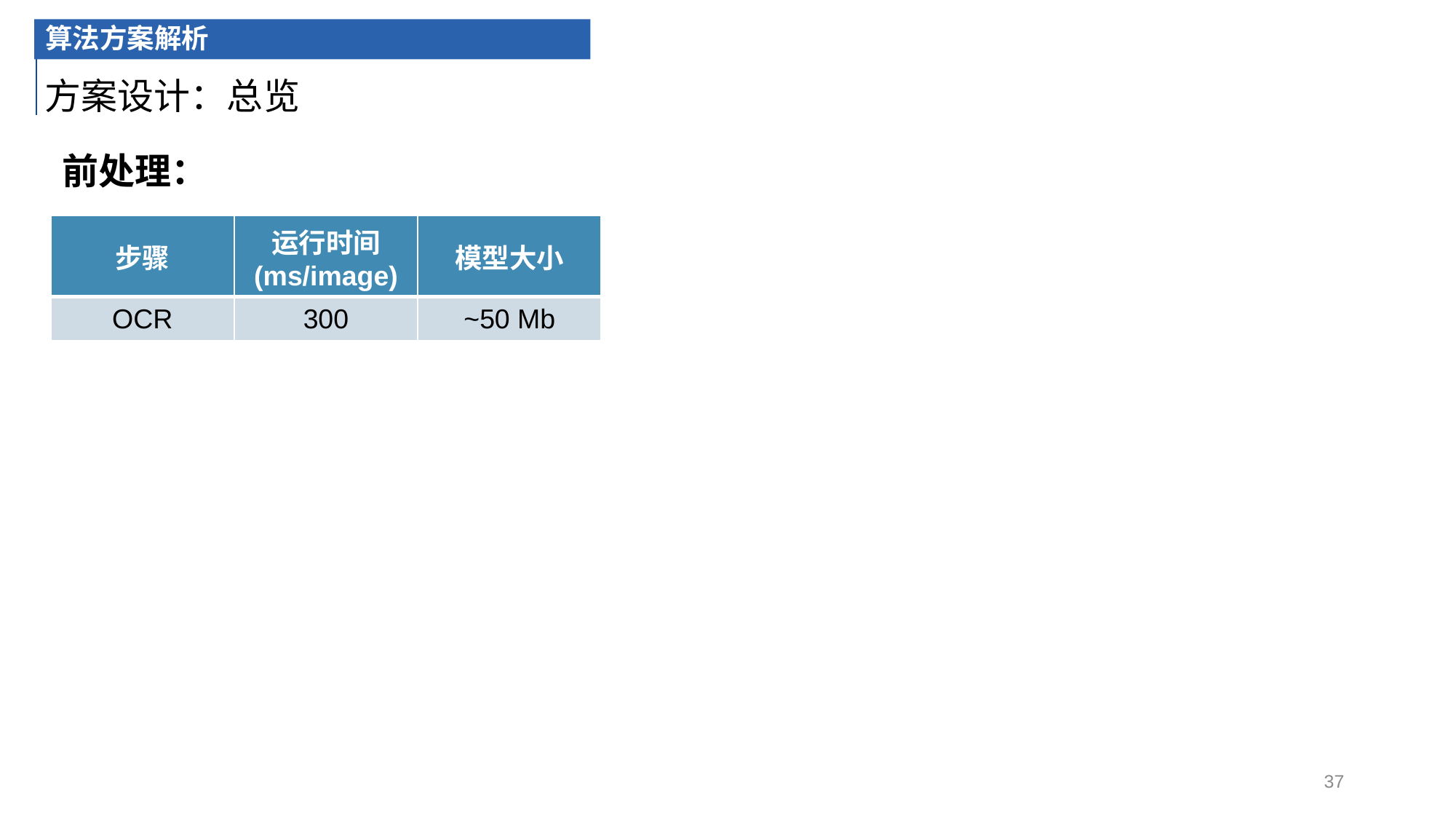

算法方案解析
方案设计：总览
前处理：
| 步骤 | 运行时间 (ms/image) | 模型大小 |
| --- | --- | --- |
| OCR | 300 | ~50 Mb |
37